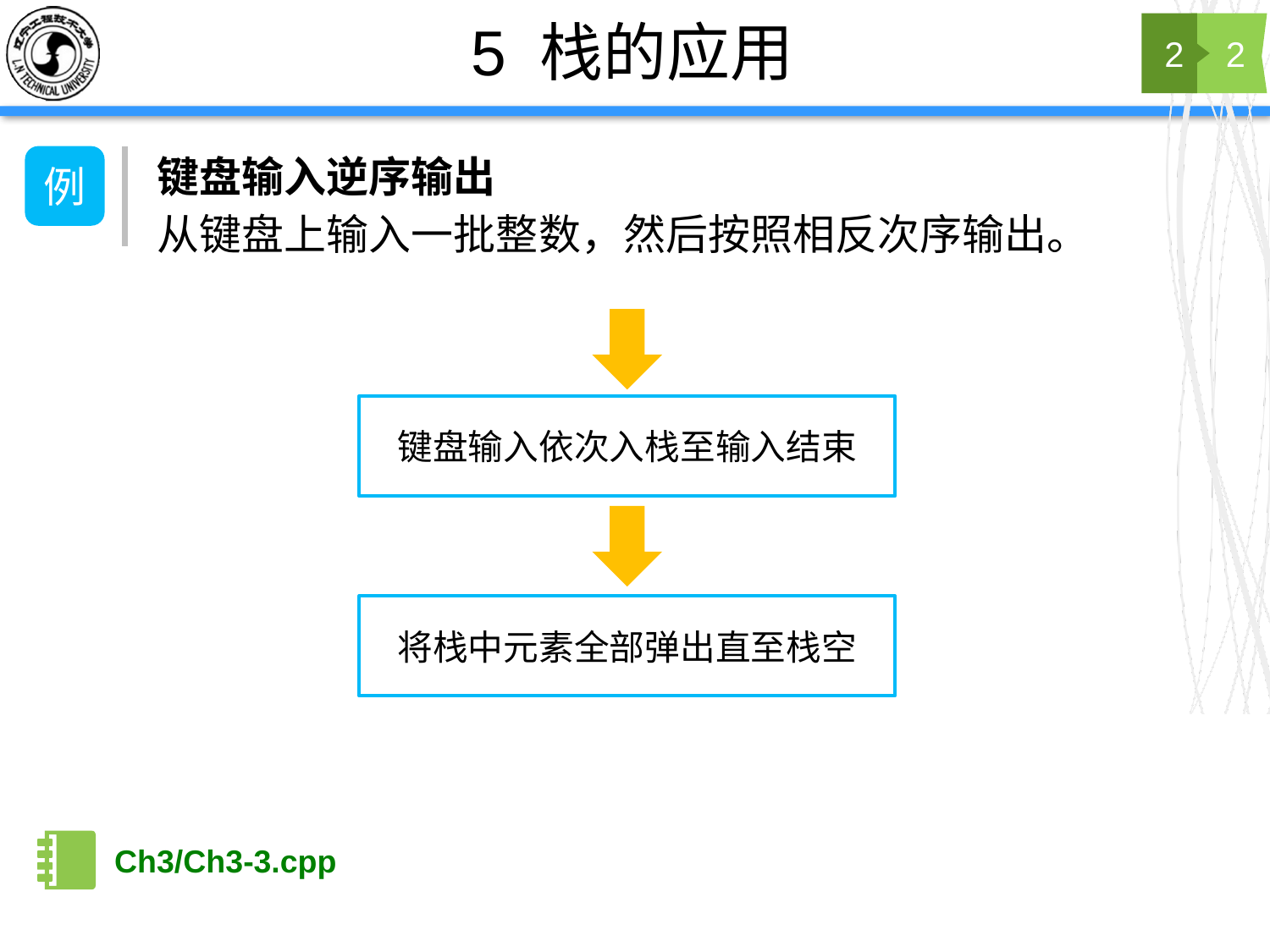

# 5 栈的应用
2
2
键盘输入逆序输出
例
从键盘上输入一批整数，然后按照相反次序输出。

键盘输入依次入栈至输入结束

将栈中元素全部弹出直至栈空

Ch3/Ch3-3.cpp